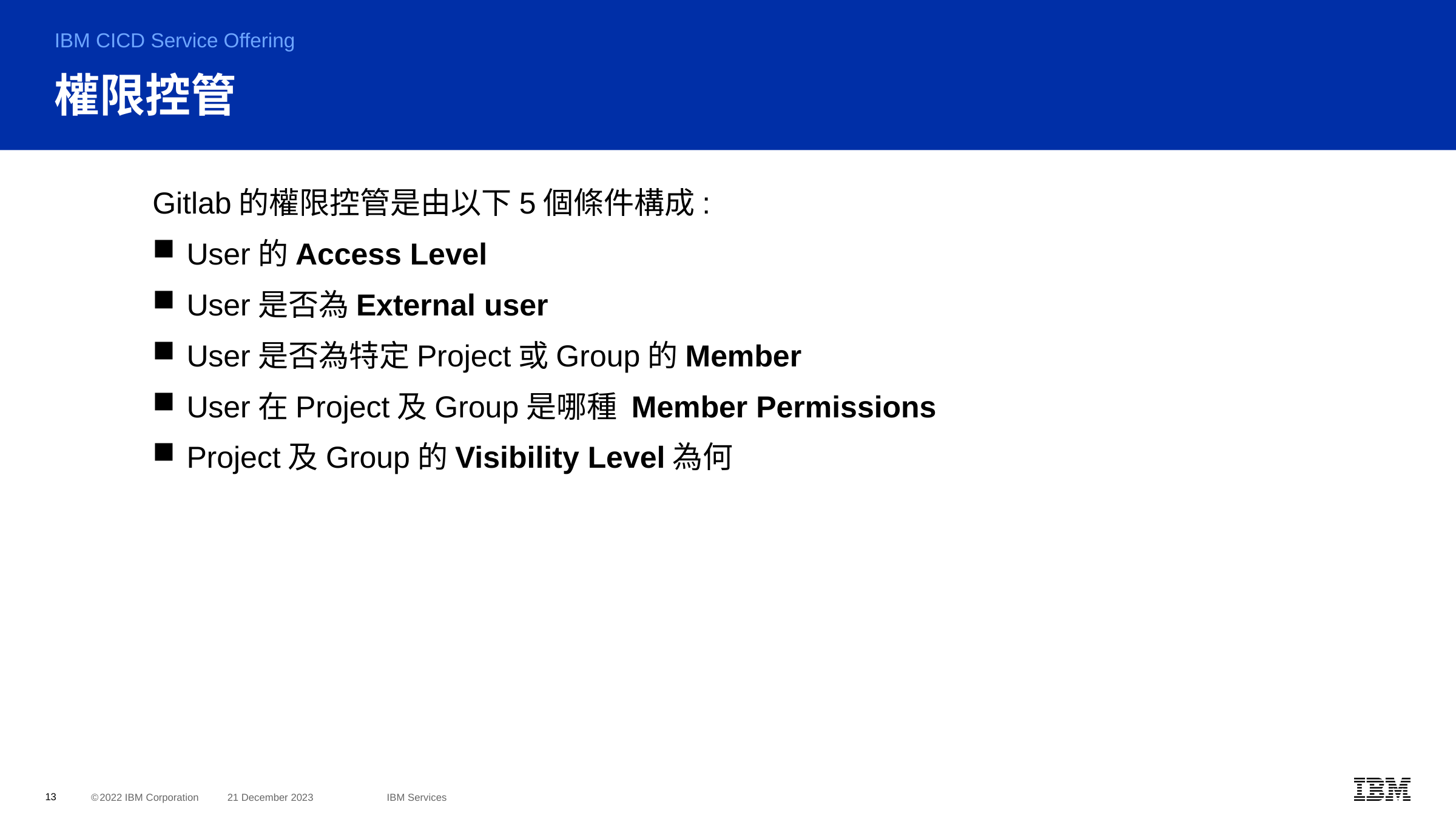

IBM CICD Service Offering
# 權限控管
Gitlab的權限控管是由以下5個條件構成:
User的Access Level
User是否為External user
User是否為特定Project或Group的Member
User在Project及Group是哪種 Member Permissions
Project及Group的Visibility Level為何